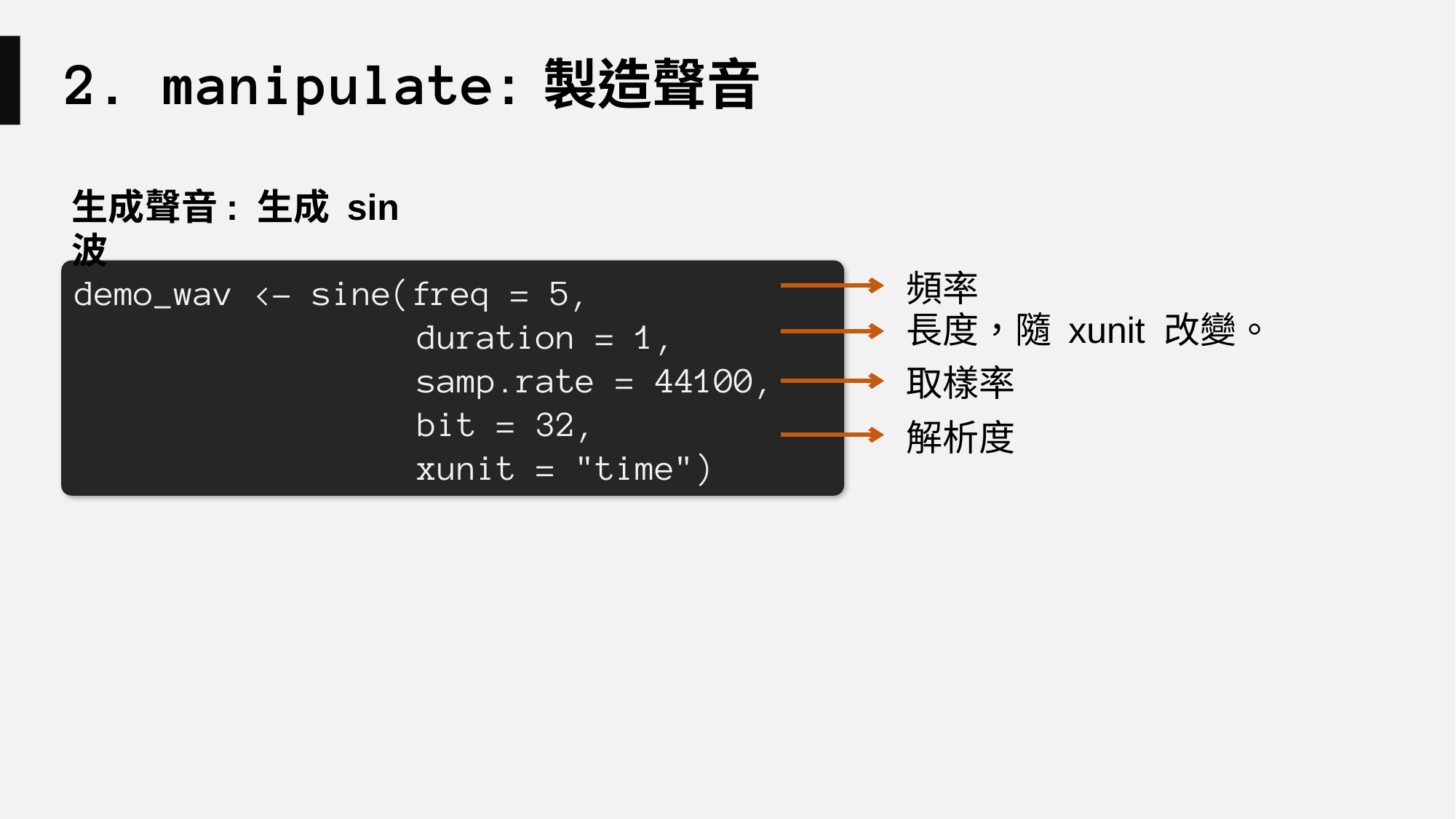

2. manipulate:製造聲音
生成聲音: 生成 sin 波
頻率
demo_wav <- sine(freq = 5,
duration = 1,
samp.rate = 44100, bit = 32,
xunit = "time")
長度，隨 xunit 改變。
取樣率
解析度